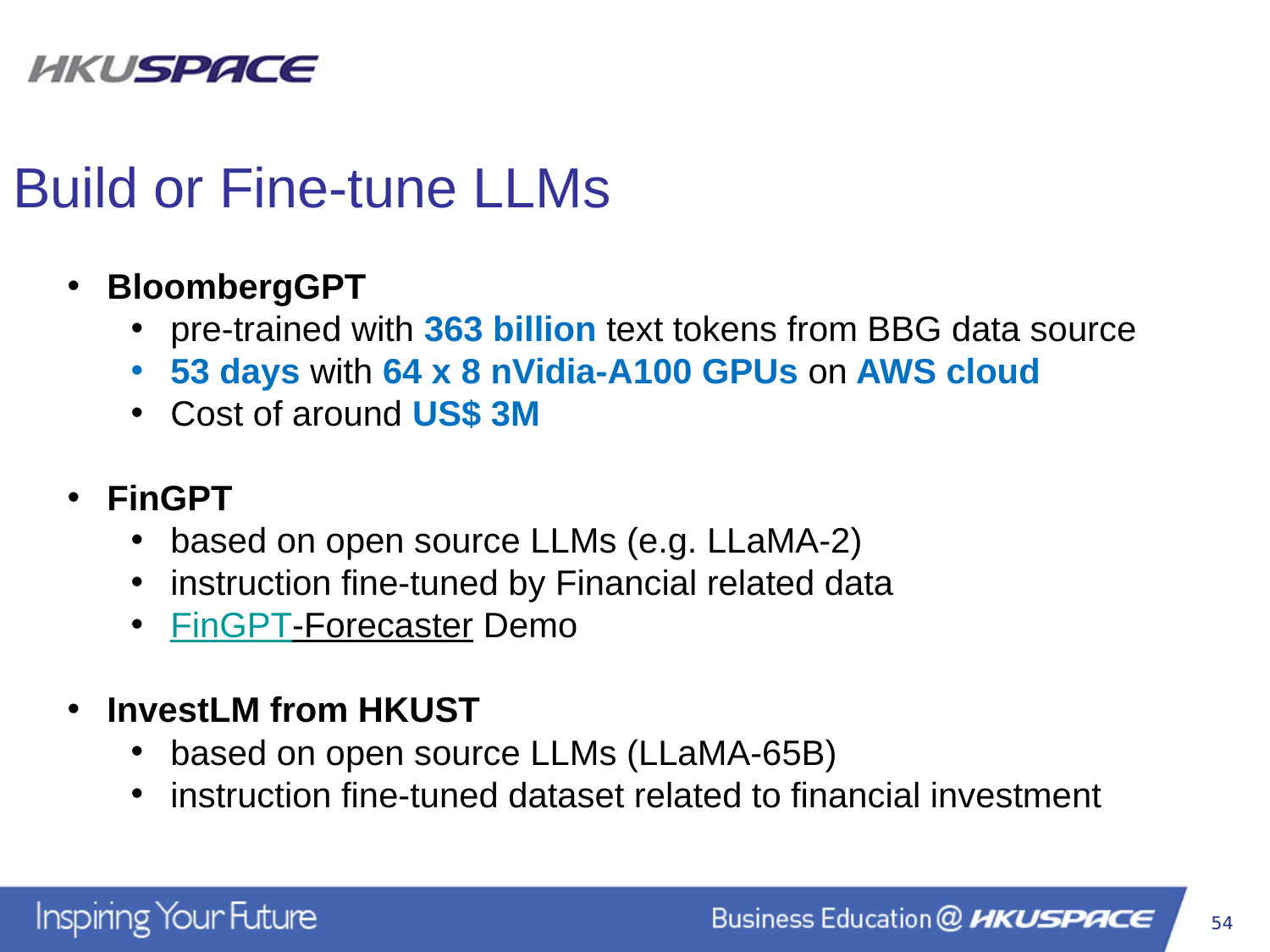

Build or Fine-tune LLMs

BloombergGPT
pre-trained with 363 billion text tokens from BBG data source
53 days with 64 x 8 nVidia-A100 GPUs on AWS cloud
Cost of around US$ 3M

FinGPT
based on open source LLMs (e.g. LLaMA-2)
instruction fine-tuned by Financial related data
FinGPT-Forecaster Demo

InvestLM from HKUST
based on open source LLMs (LLaMA-65B)
instruction fine-tuned dataset related to financial investment

爭咩呀，溝埋黎做懶尿牛丸呀，笨！
54